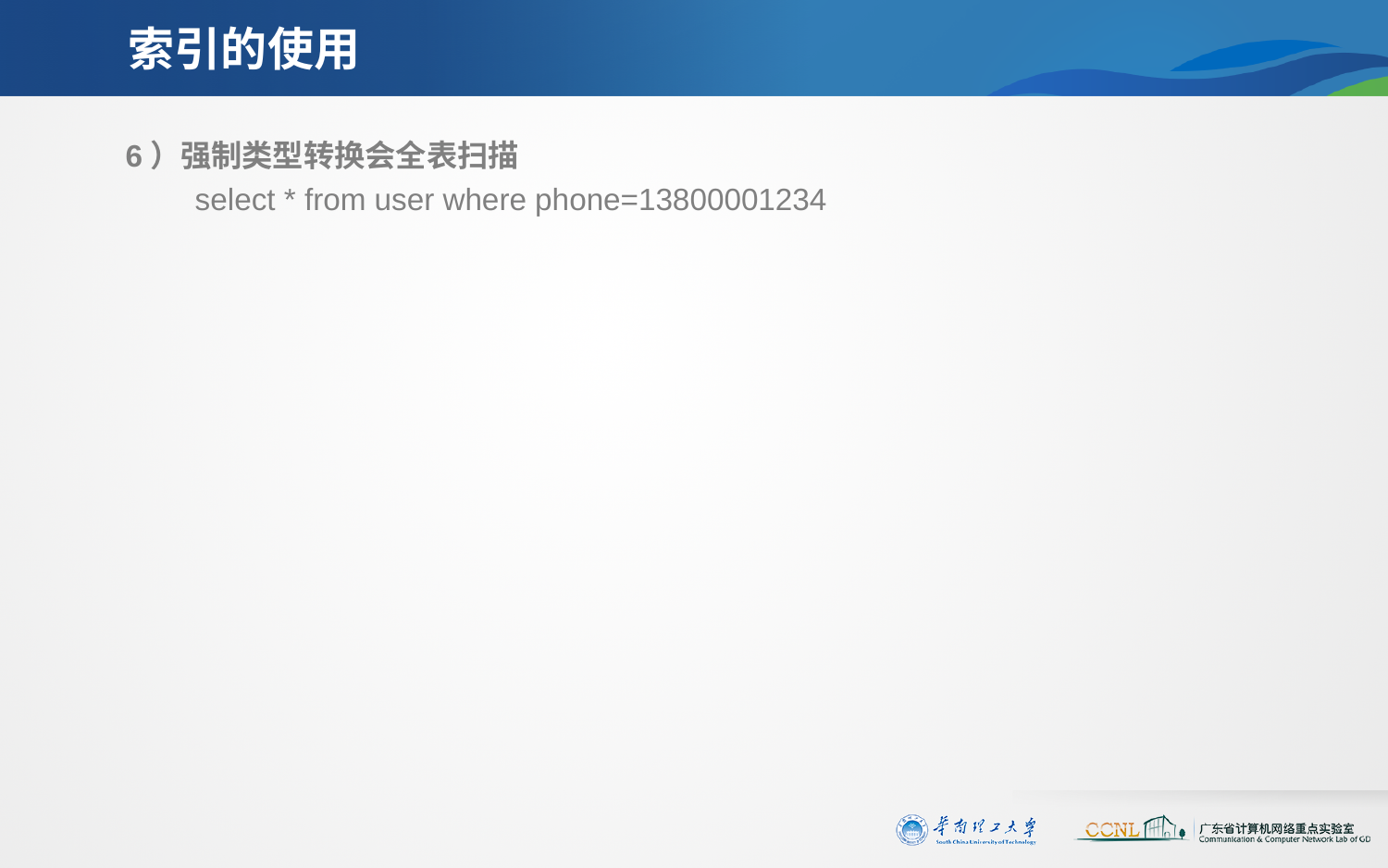

# 索引的使用
6）强制类型转换会全表扫描
select * from user where phone=13800001234